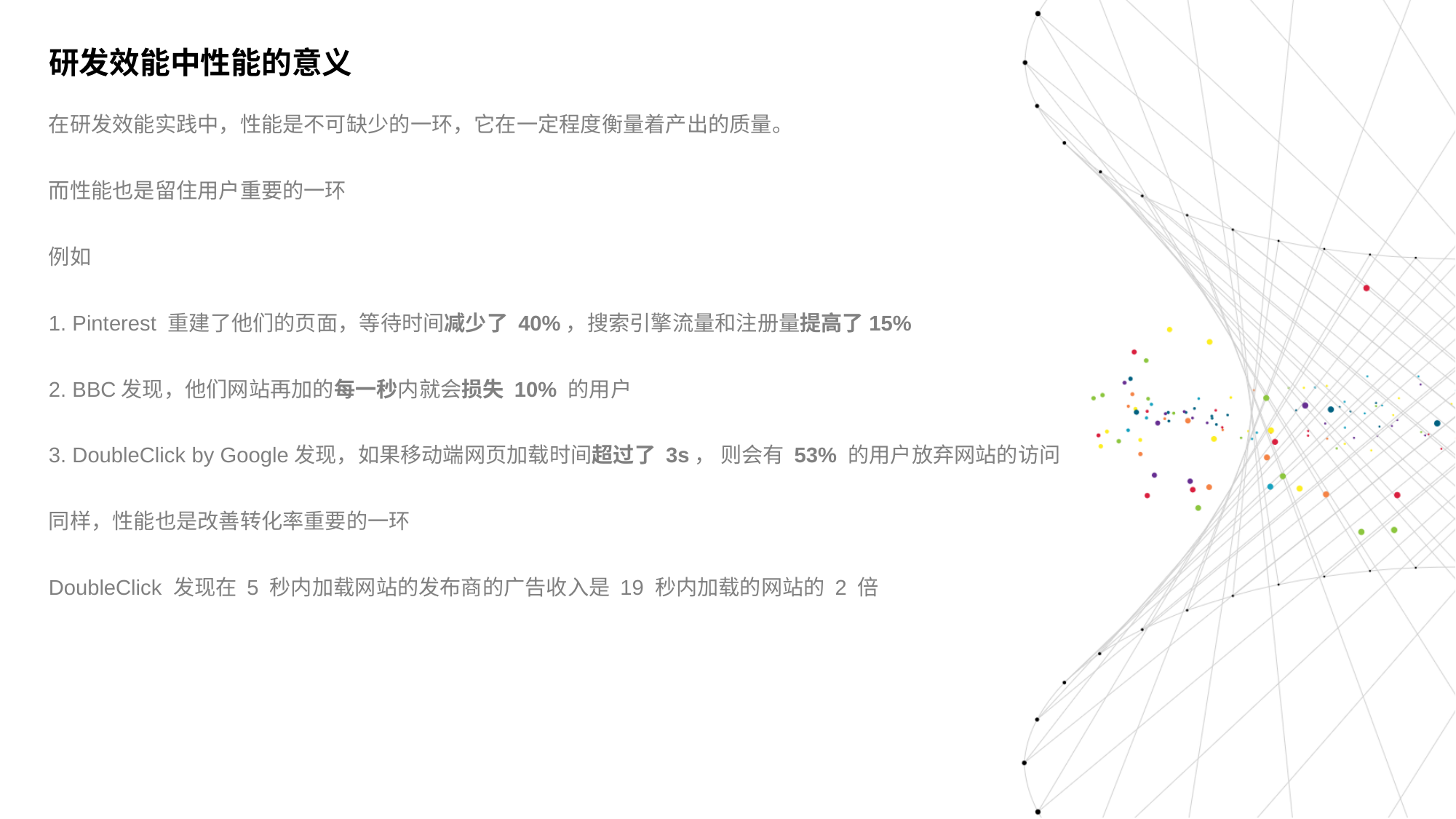

研发效能中性能的意义
在研发效能实践中，性能是不可缺少的一环，它在一定程度衡量着产出的质量。
而性能也是留住用户重要的一环
例如
1. Pinterest 重建了他们的页面，等待时间减少了 40%，搜索引擎流量和注册量提高了15%

2. BBC发现，他们网站再加的每一秒内就会损失 10% 的用户
3. DoubleClick by Google发现，如果移动端网页加载时间超过了 3s， 则会有 53% 的用户放弃网站的访问

同样，性能也是改善转化率重要的一环

DoubleClick 发现在 5 秒内加载网站的发布商的广告收入是 19 秒内加载的网站的 2 倍